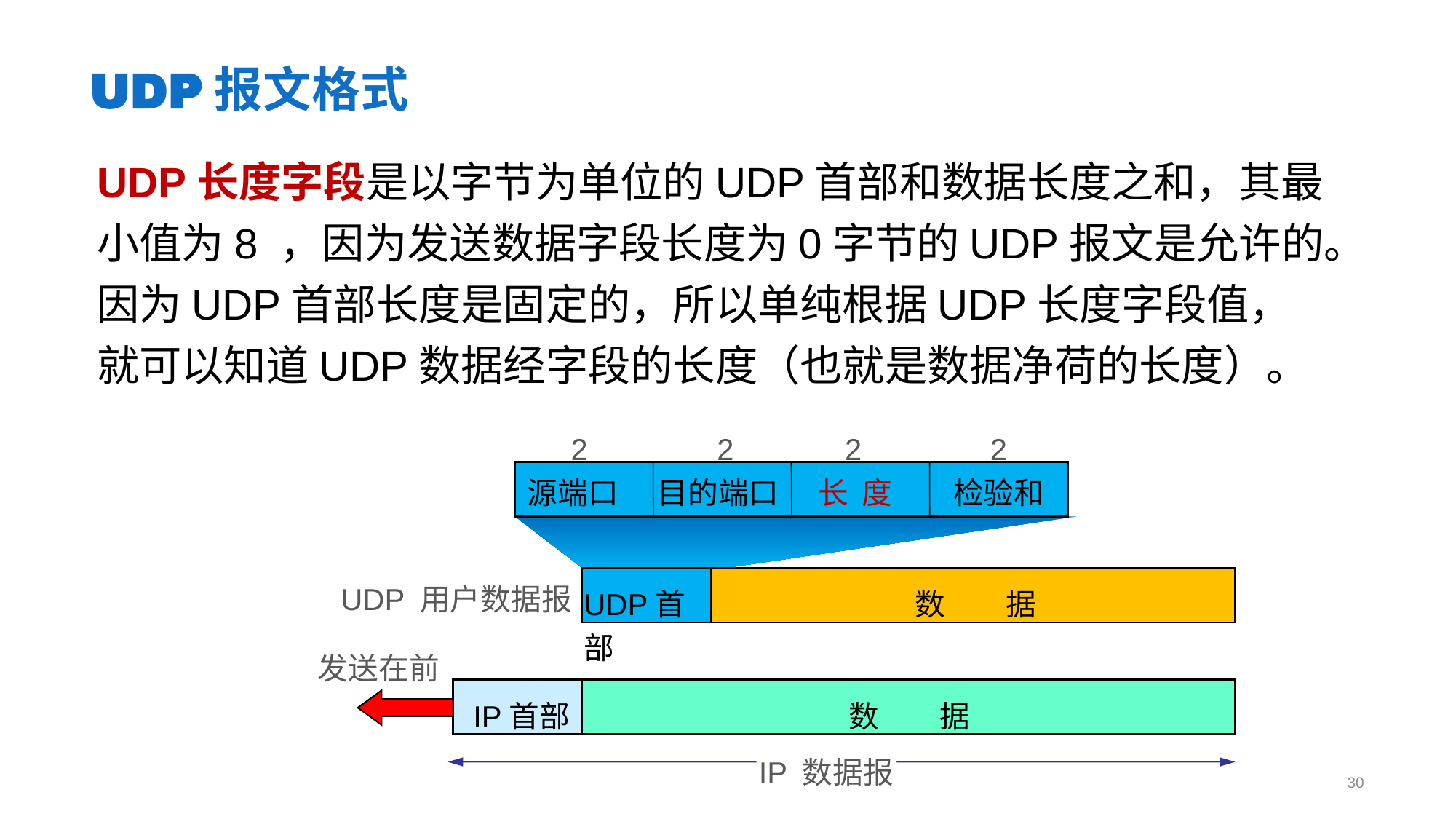

# UDP报文格式
UDP长度字段是以字节为单位的UDP首部和数据长度之和，其最小值为8 ，因为发送数据字段长度为0字节的UDP报文是允许的。
因为UDP首部长度是固定的，所以单纯根据UDP长度字段值，就可以知道UDP数据经字段的长度（也就是数据净荷的长度）。
2
2
2
2
长  度
源端口
目的端口
检验和

UDP 用户数据报
UDP首部
数         据
发送在前

IP首部
数         据

IP 数据报

30